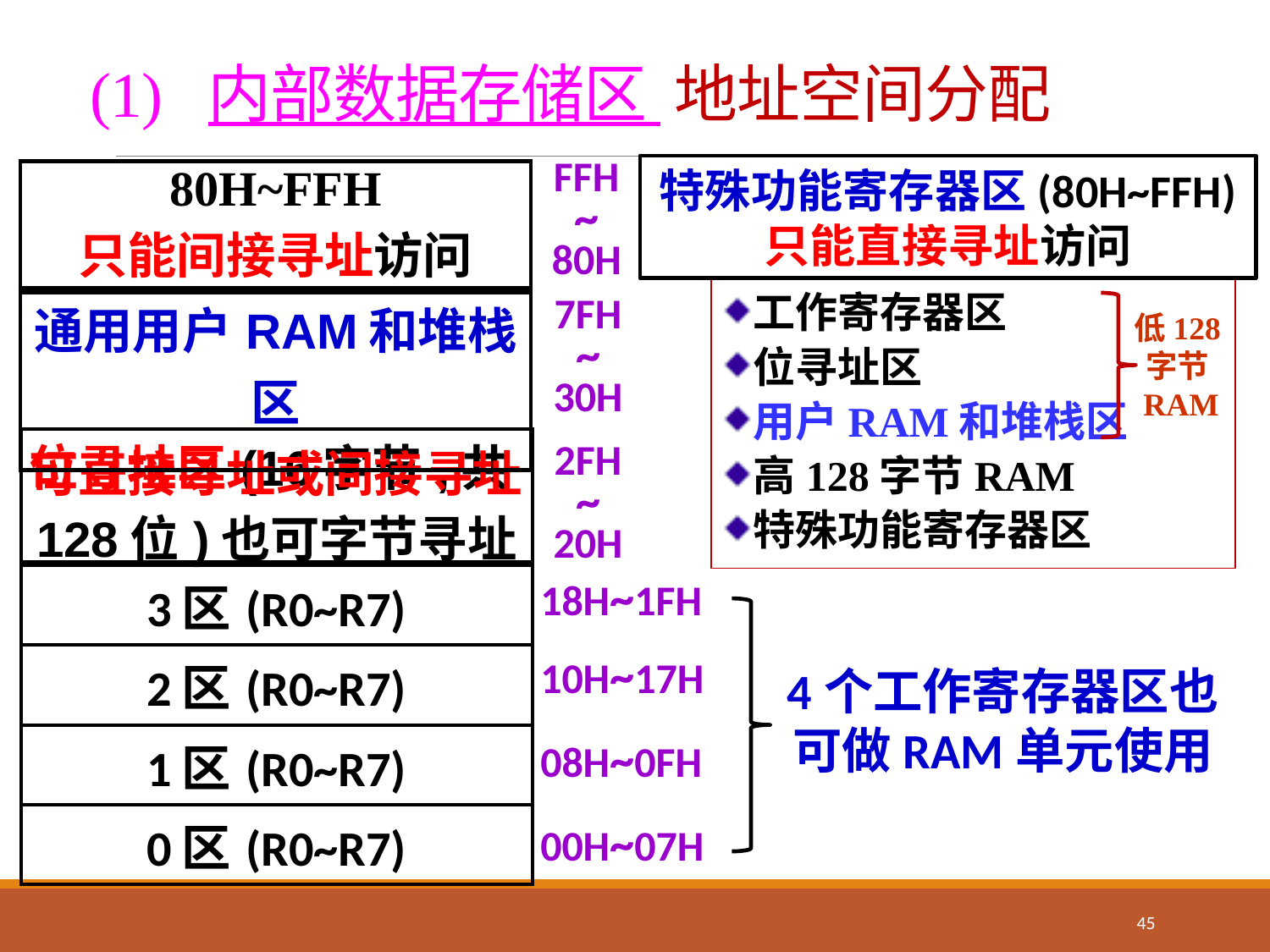

# (1)  内部数据存储区  地址空间分配
FFH
~
80H
特殊功能寄存器区(80H~FFH)
只能直接寻址访问
| 80H~FFH 只能间接寻址访问 |
| --- |
工作寄存器区
位寻址区
用户RAM和堆栈区
高128字节RAM
特殊功能寄存器区
| 通用用户RAM和堆栈区 可直接寻址或间接寻址 |
| --- |
7FH
~
30H

低128字节RAM
| 位寻址区(16字节,共128位)也可字节寻址 |
| --- |
2FH
~
20H
| 3区(R0~R7) |
| --- |
| 2区(R0~R7) |
| 1区(R0~R7) |
| 0区(R0~R7) |
18H~1FH

10H~17H
4个工作寄存器区也可做RAM单元使用
08H~0FH
00H~07H
45